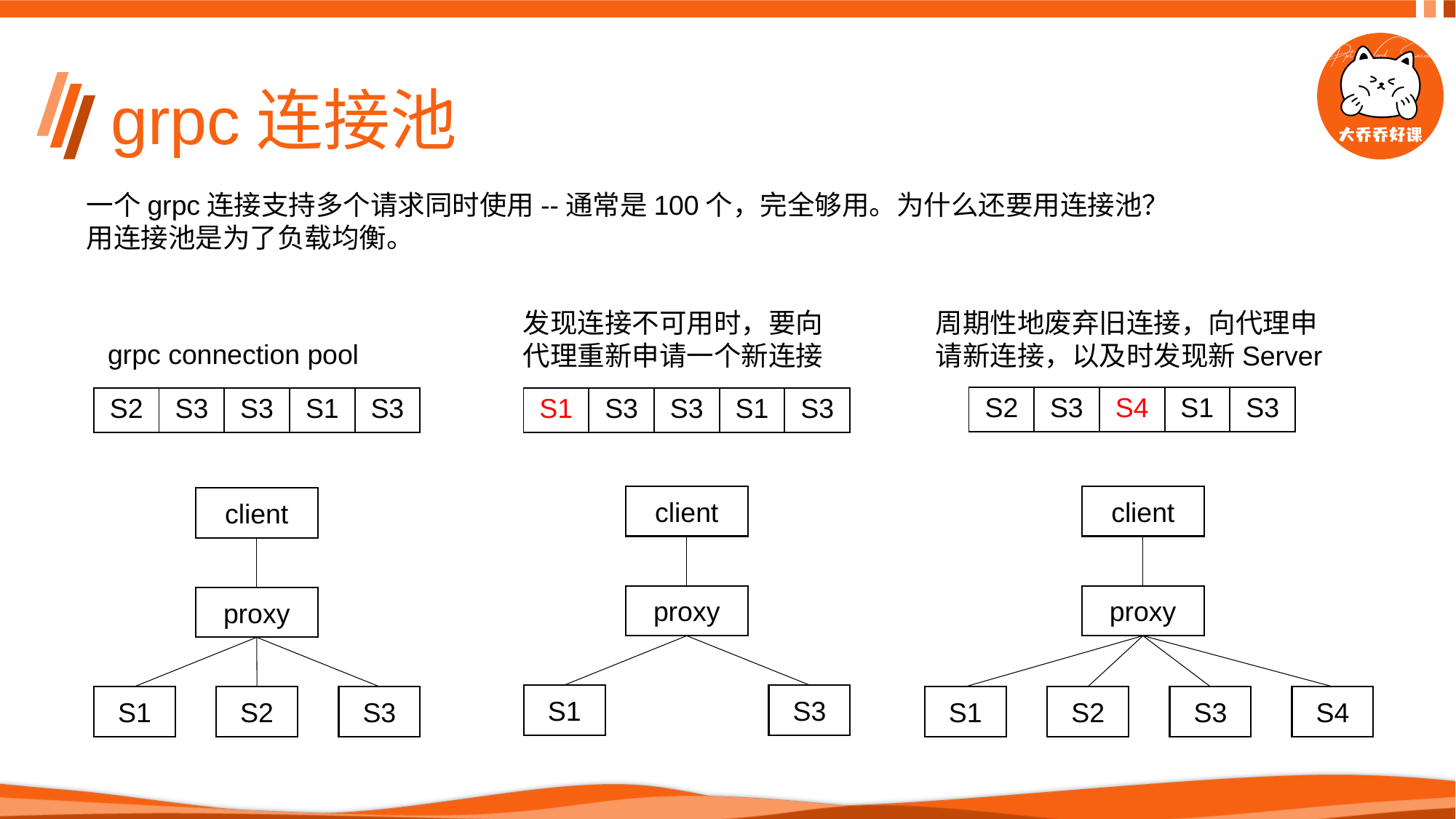

# grpc连接池
一个grpc连接支持多个请求同时使用--通常是100个，完全够用。为什么还要用连接池？
用连接池是为了负载均衡。
周期性地废弃旧连接，向代理申请新连接，以及时发现新Server
发现连接不可用时，要向代理重新申请一个新连接
grpc connection pool
| S2 | S3 | S4 | S1 | S3 |
| --- | --- | --- | --- | --- |
| S2 | S3 | S3 | S1 | S3 |
| --- | --- | --- | --- | --- |
| S1 | S3 | S3 | S1 | S3 |
| --- | --- | --- | --- | --- |
client
client
client
proxy
proxy
proxy
S1
S3
S1
S2
S3
S1
S2
S3
S4